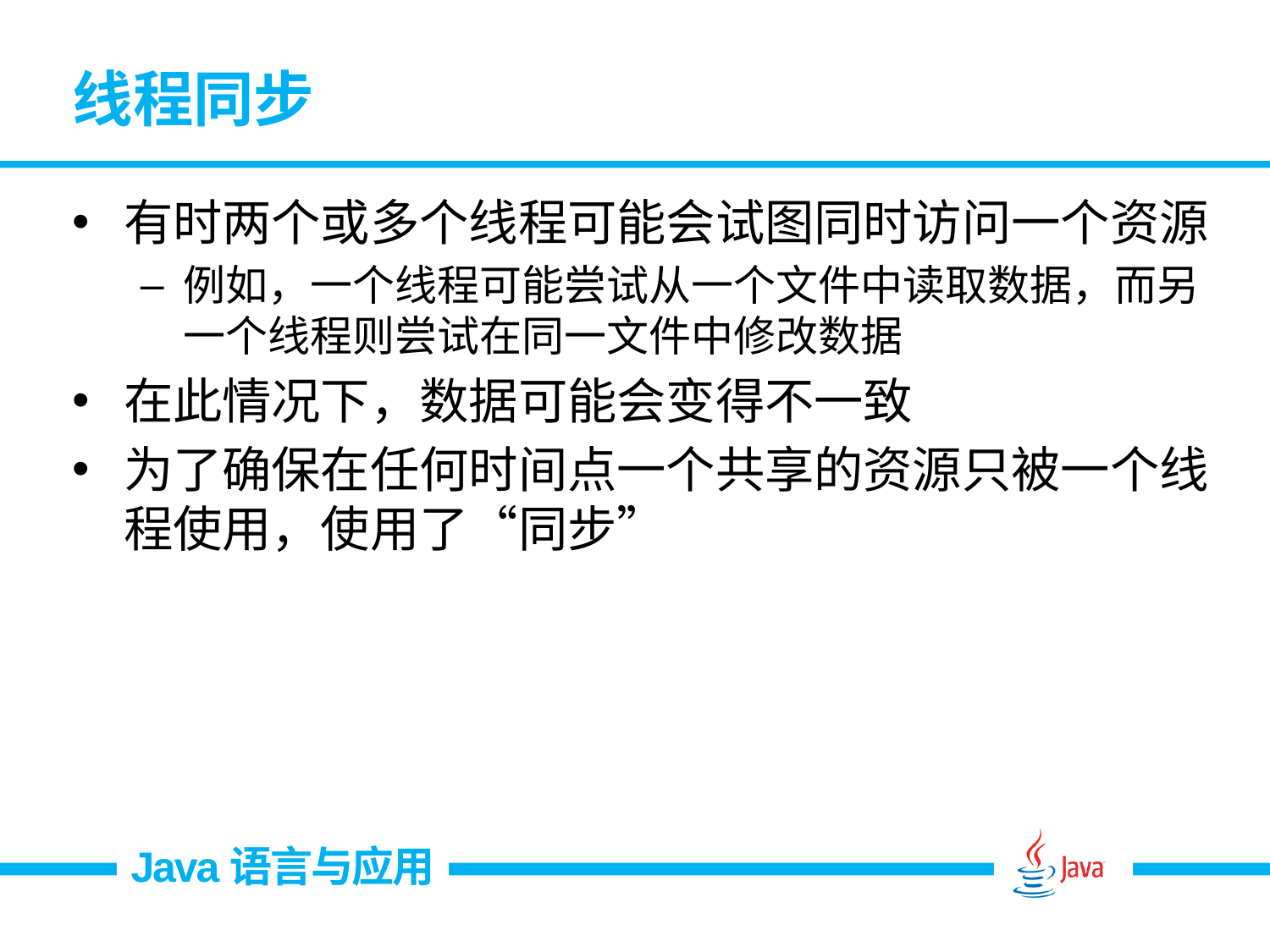

# 线程同步
有时两个或多个线程可能会试图同时访问一个资源
例如，一个线程可能尝试从一个文件中读取数据，而另一个线程则尝试在同一文件中修改数据
在此情况下，数据可能会变得不一致
为了确保在任何时间点一个共享的资源只被一个线程使用，使用了“同步”